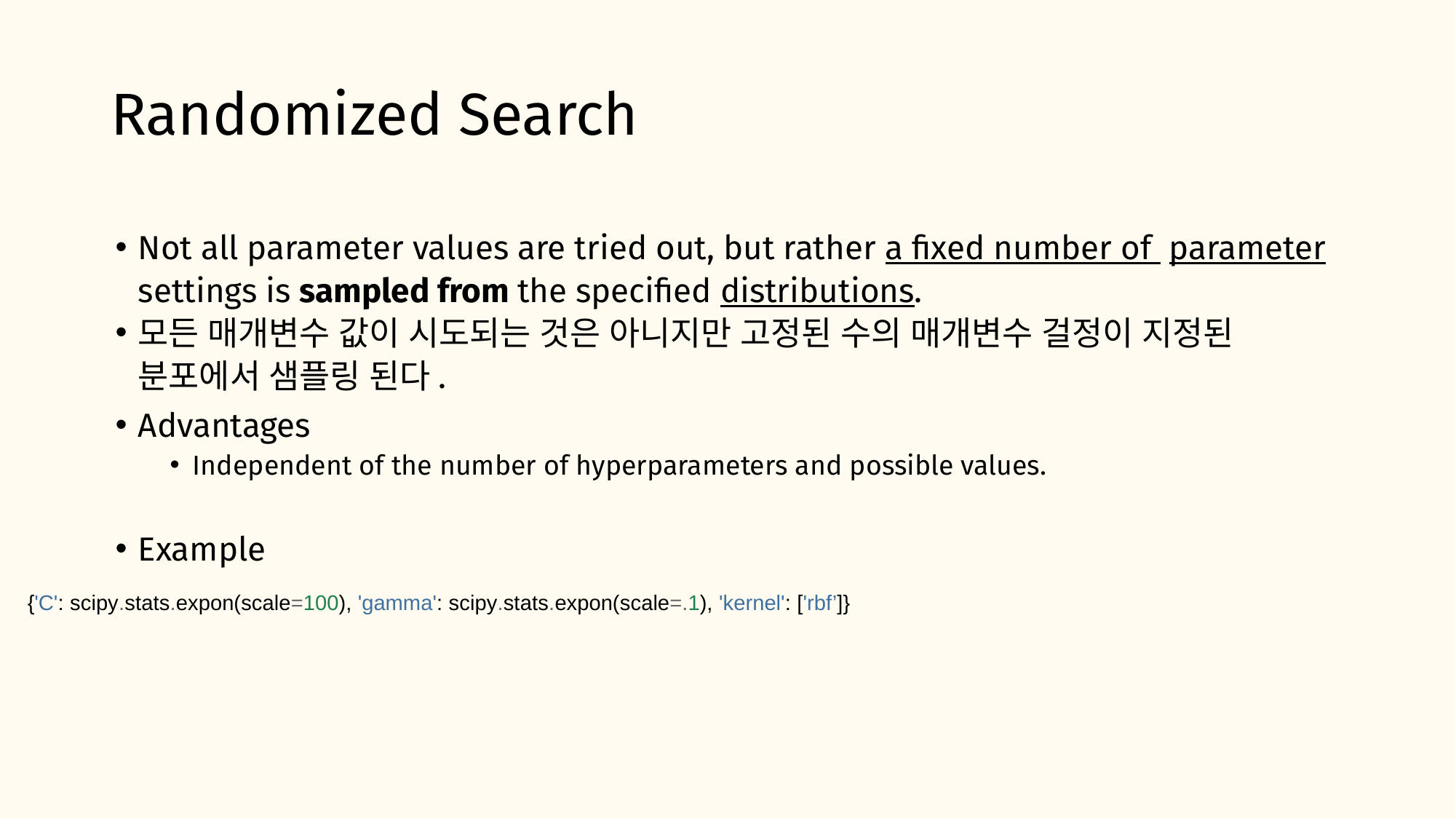

# Randomized Search
Not all parameter values are tried out, but rather a fixed number of  parameter settings is sampled from the specified distributions.
모든 매개변수 값이 시도되는 것은 아니지만 고정된 수의 매개변수 걸정이 지정된 분포에서 샘플링 된다.
Advantages
Independent of the number of hyperparameters and possible values.

Example
{'C': scipy.stats.expon(scale=100), 'gamma': scipy.stats.expon(scale=.1), 'kernel': ['rbf’]}